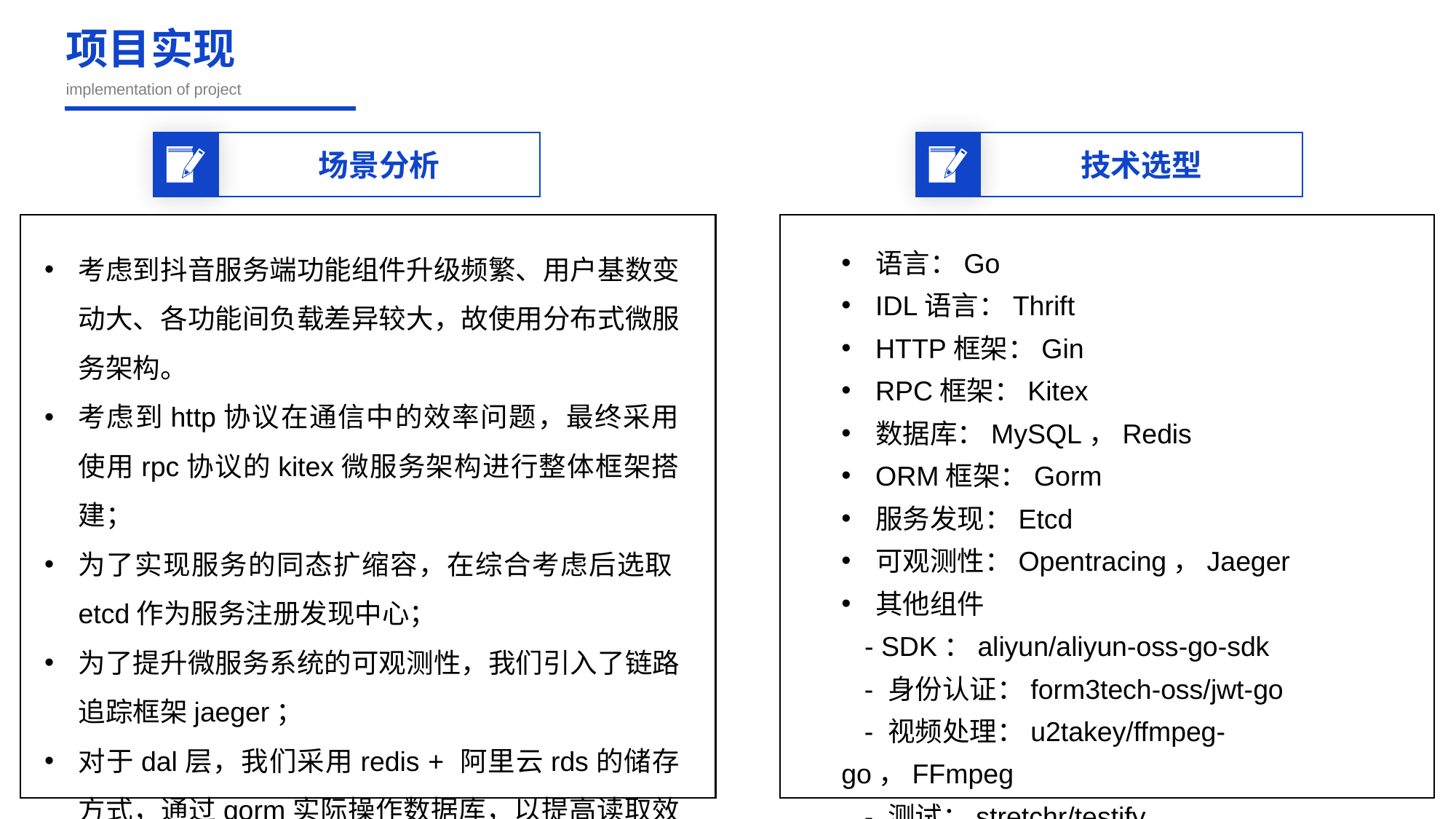

项目实现
implementation of project

技术选型

场景分析

考虑到抖音服务端功能组件升级频繁、用户基数变动大、各功能间负载差异较大，故使用分布式微服务架构。
考虑到http协议在通信中的效率问题，最终采用使用rpc协议的kitex微服务架构进行整体框架搭建；
为了实现服务的同态扩缩容，在综合考虑后选取etcd作为服务注册发现中心；
为了提升微服务系统的可观测性，我们引入了链路追踪框架jaeger；
对于dal层，我们采用redis + 阿里云rds的储存方式，通过gorm实际操作数据库，以提高读取效率。
语言：Go
IDL语言：Thrift
HTTP框架：Gin
RPC框架：Kitex
数据库：MySQL，Redis
ORM框架：Gorm
服务发现：Etcd
可观测性：Opentracing，Jaeger
其他组件
   - SDK：aliyun/aliyun-oss-go-sdk
   - 身份认证：form3tech-oss/jwt-go
   - 视频处理：u2takey/ffmpeg-go，FFmpeg
   - 测试：stretchr/testify